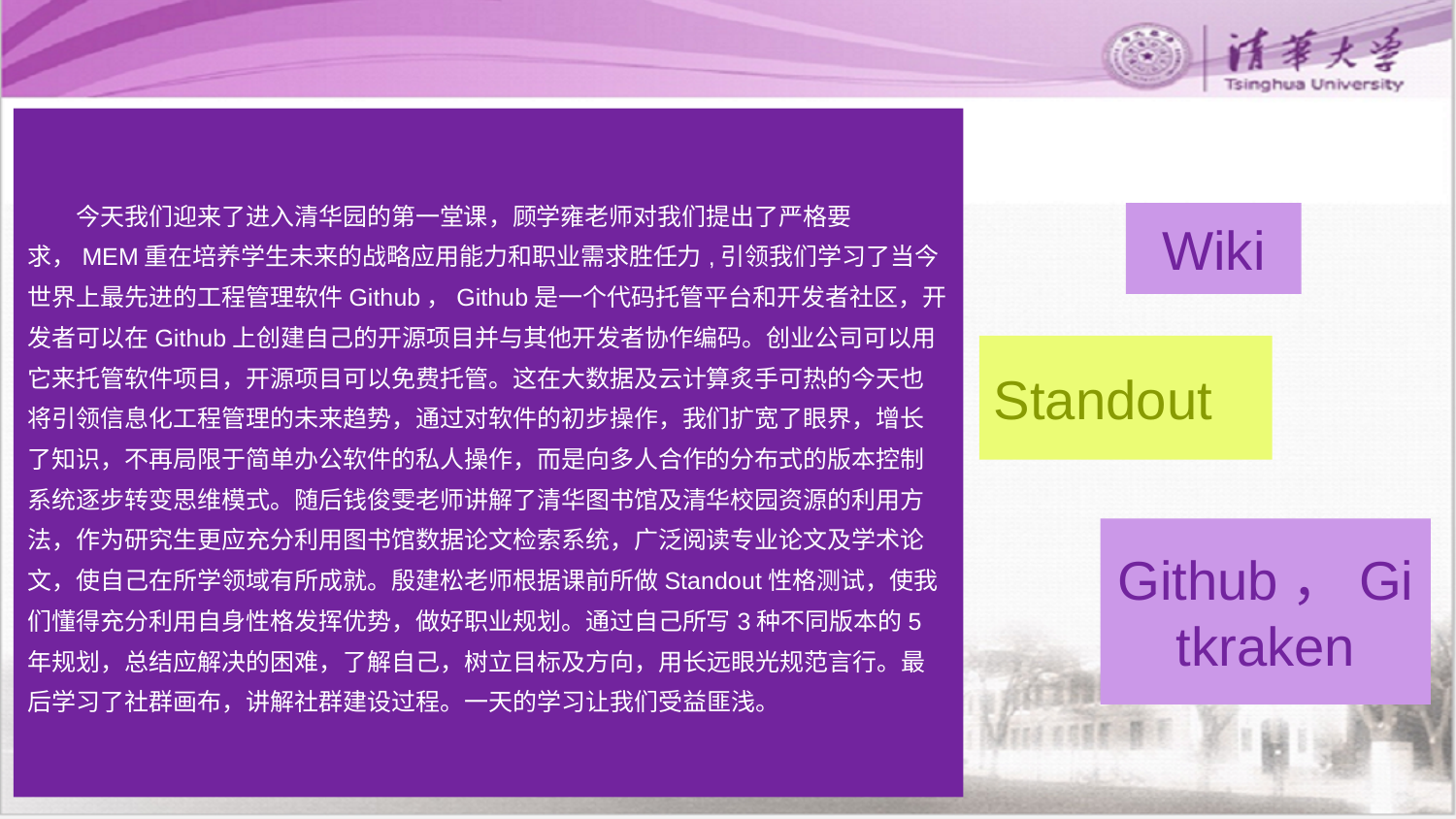

今天我们迎来了进入清华园的第一堂课，顾学雍老师对我们提出了严格要求，MEM重在培养学生未来的战略应用能力和职业需求胜任力,引领我们学习了当今世界上最先进的工程管理软件Github，Github是一个代码托管平台和开发者社区，开发者可以在Github上创建自己的开源项目并与其他开发者协作编码。创业公司可以用它来托管软件项目，开源项目可以免费托管。这在大数据及云计算炙手可热的今天也将引领信息化工程管理的未来趋势，通过对软件的初步操作，我们扩宽了眼界，增长了知识，不再局限于简单办公软件的私人操作，而是向多人合作的分布式的版本控制系统逐步转变思维模式。随后钱俊雯老师讲解了清华图书馆及清华校园资源的利用方法，作为研究生更应充分利用图书馆数据论文检索系统，广泛阅读专业论文及学术论文，使自己在所学领域有所成就。殷建松老师根据课前所做Standout性格测试，使我们懂得充分利用自身性格发挥优势，做好职业规划。通过自己所写3种不同版本的5年规划，总结应解决的困难，了解自己，树立目标及方向，用长远眼光规范言行。最后学习了社群画布，讲解社群建设过程。一天的学习让我们受益匪浅。
Wiki
Standout
Github，Gitkraken